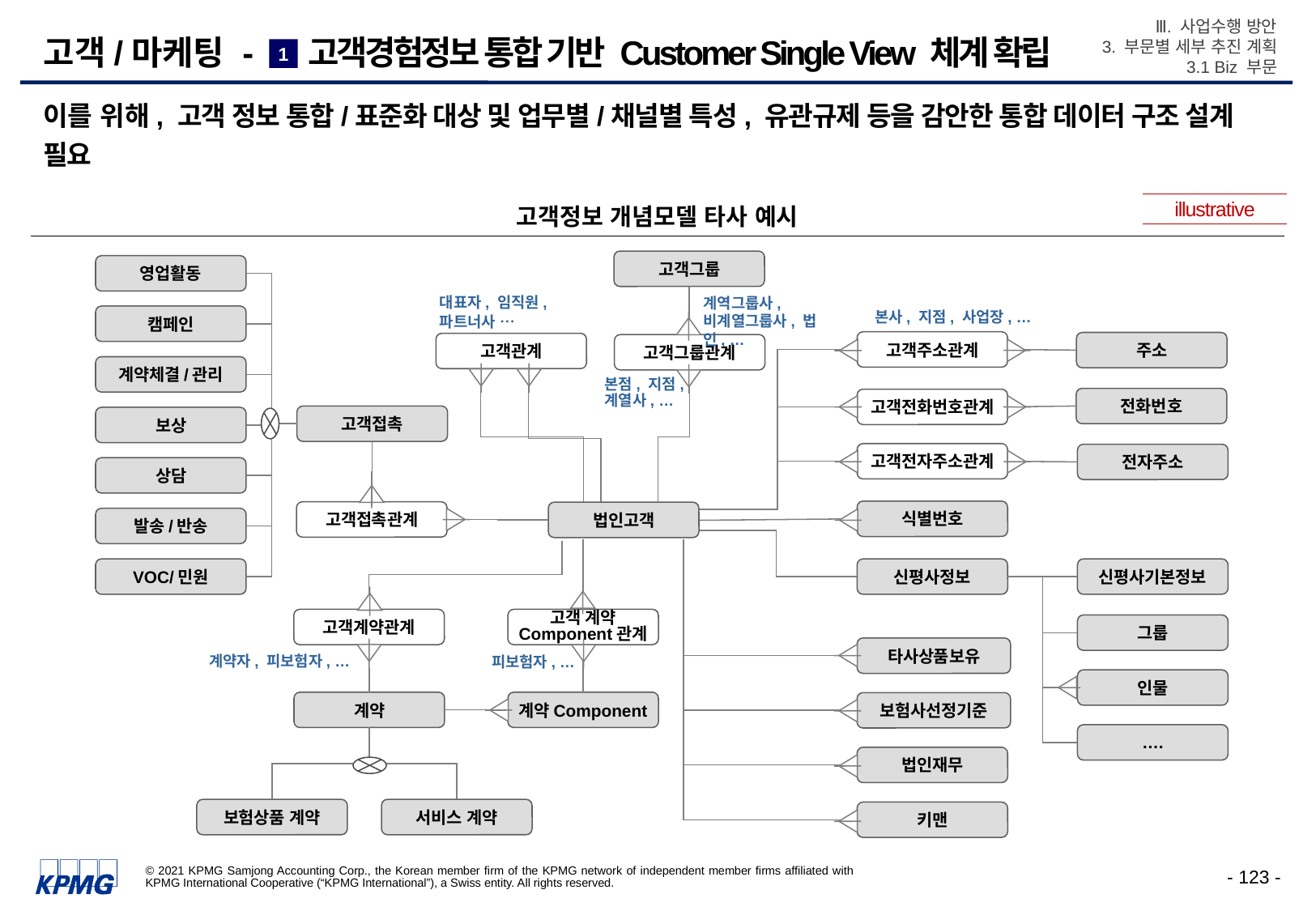

Ⅲ. 사업수행 방안
3. 부문별 세부 추진 계획
3.1 Biz 부문
# 고객/마케팅 -     고객경험정보 통합 기반 Customer Single View 체계 확립
1
이를 위해, 고객 정보 통합/표준화 대상 및 업무별/채널별 특성, 유관규제 등을 감안한 통합 데이터 구조 설계 필요
illustrative
고객정보 개념모델 타사 예시
고객그룹
영업활동
대표자, 임직원,
파트너사 …
계역그룹사, 비계열그룹사, 법인, …
캠페인
본사, 지점, 사업장, …

고객주소관계
주소
고객관계
고객그룹관계

계약체결/관리

본점, 지점, 계열사, …
전화번호
고객전화번호관계

고객접촉
보상

고객전자주소관계
전자주소

상담

식별번호
고객접촉관계
법인고객

발송/반송

VOC/민원
신평사정보
신평사기본정보

고객계약관계
고객 계약
Component관계
그룹
타사상품보유

계약자, 피보험자, …
피보험자, …
인물

계약
계약Component
보험사선정기준

….
법인재무

보험상품 계약
서비스 계약
키맨